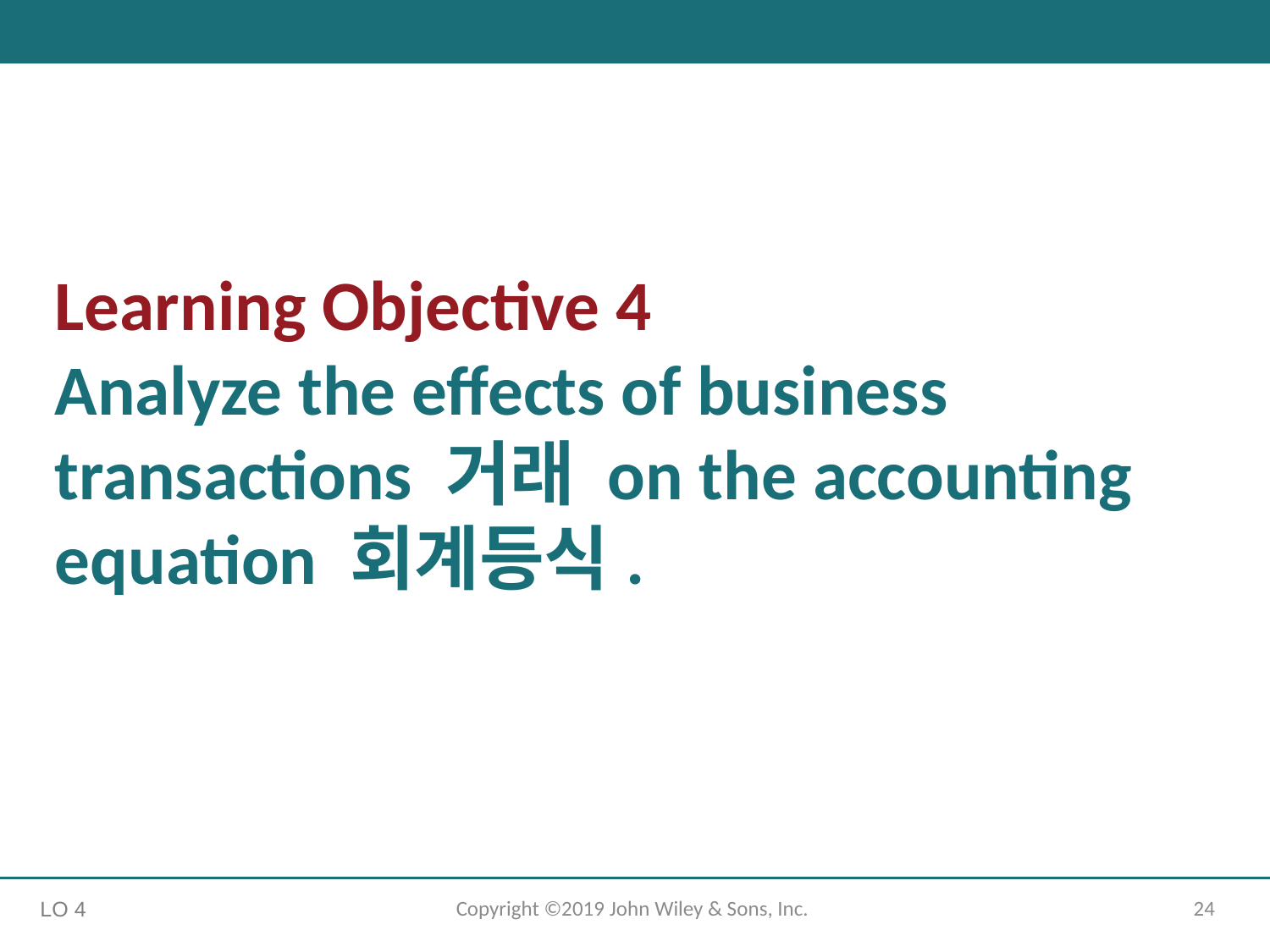

# Learning Objective 4 Analyze the effects of business transactions 거래 on the accounting equation 회계등식.
Copyright ©2019 John Wiley & Sons, Inc.
24
LO 4